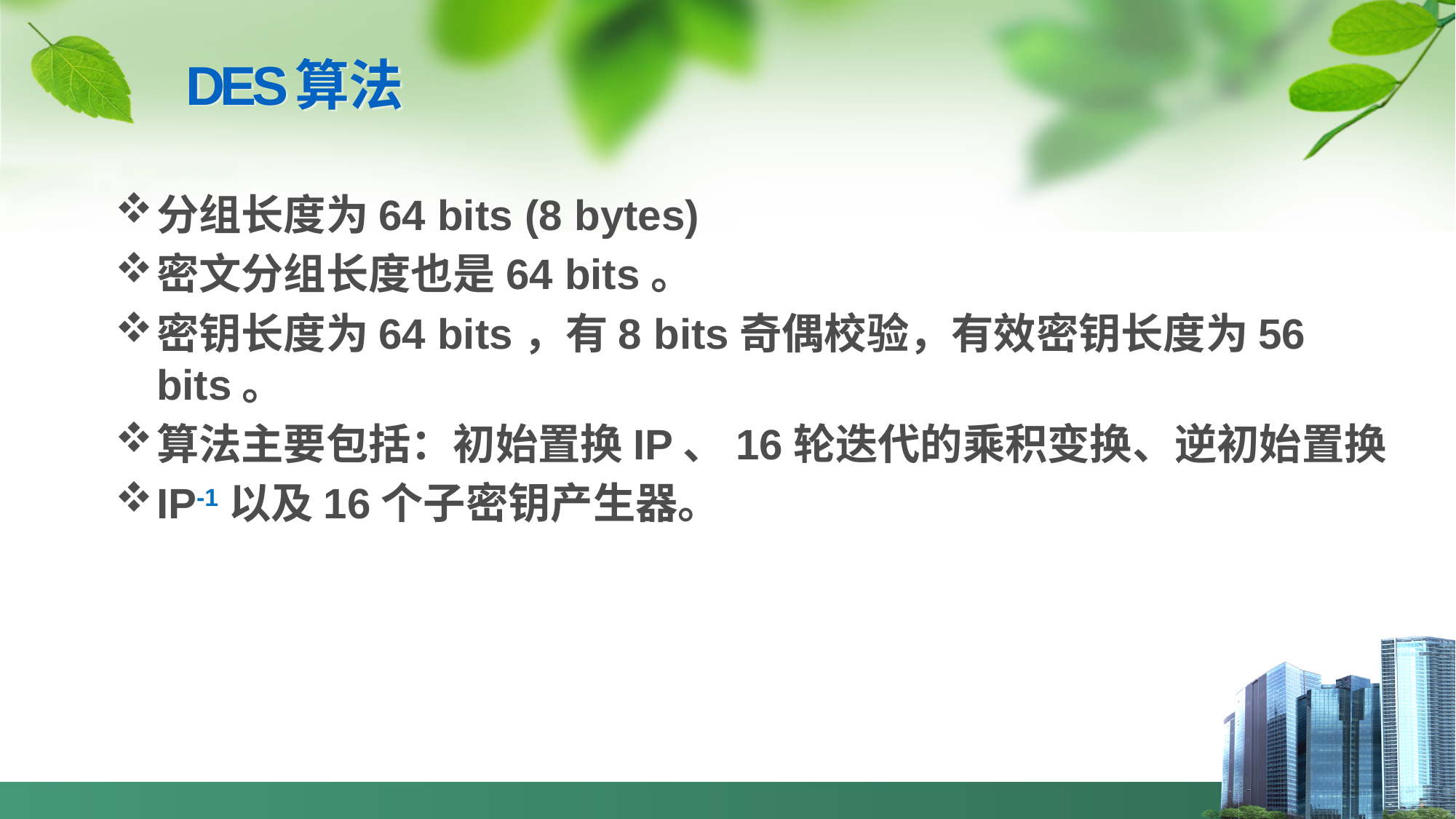

# DES	算法
分组长度为64 bits (8 bytes)
密文分组长度也是64 bits。
密钥长度为64 bits，有8 bits奇偶校验，有效密钥长度为56 bits。
算法主要包括：初始置换IP、16轮迭代的乘积变换、逆初始置换
IP-1以及16个子密钥产生器。